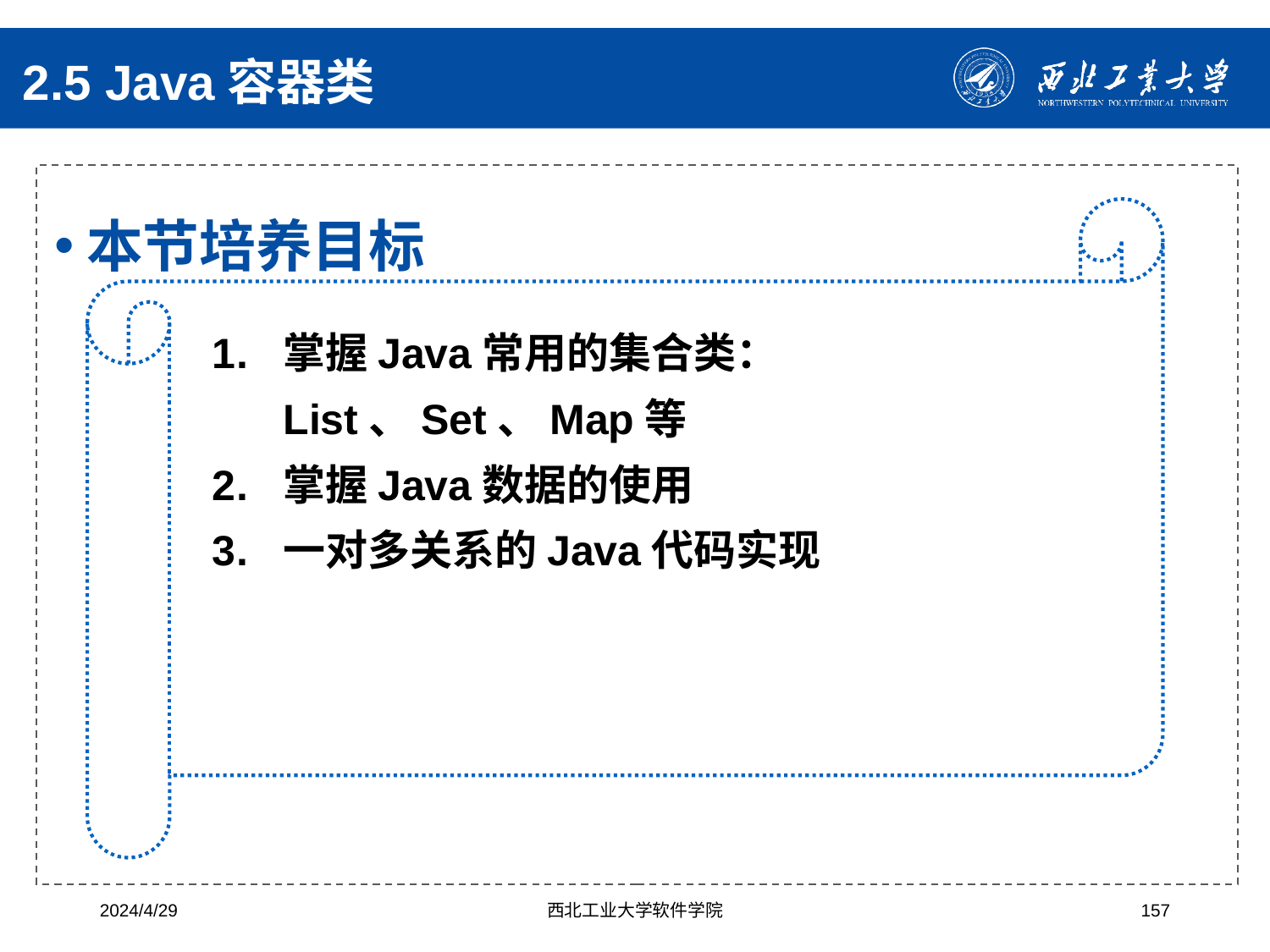

# 2.5 Java容器类
本节培养目标

掌握Java常用的集合类：List、Set、Map等
掌握Java数据的使用
一对多关系的Java代码实现

2024/4/29
西北工业大学软件学院
157